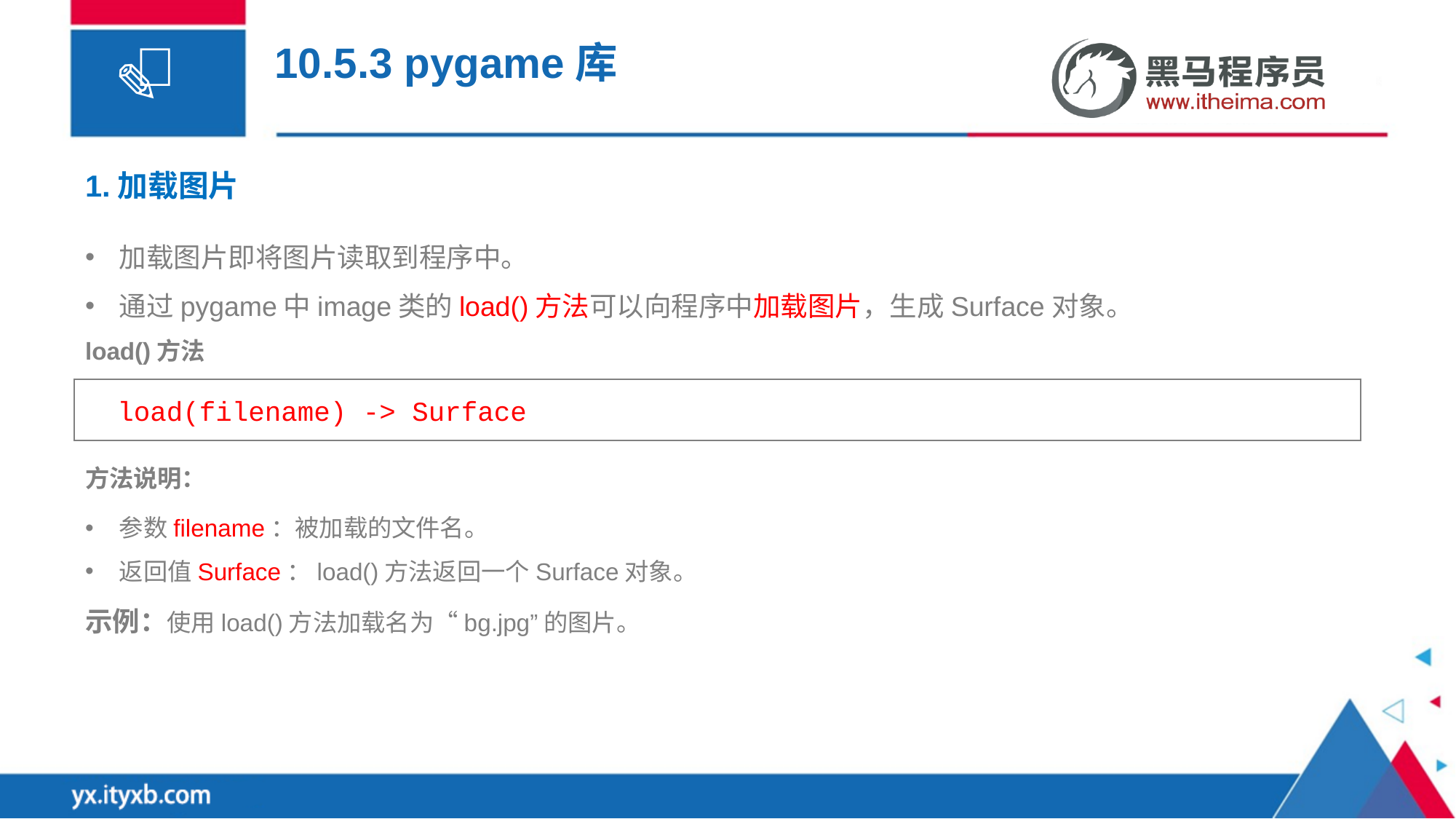

# 10.5.3 pygame库
1.加载图片
加载图片即将图片读取到程序中。
通过pygame中image类的load()方法可以向程序中加载图片，生成Surface对象。
load()方法

load(filename) -> Surface
方法说明：
参数filename：被加载的文件名。
返回值Surface：load()方法返回一个Surface对象。
示例：使用load()方法加载名为“bg.jpg”的图片。